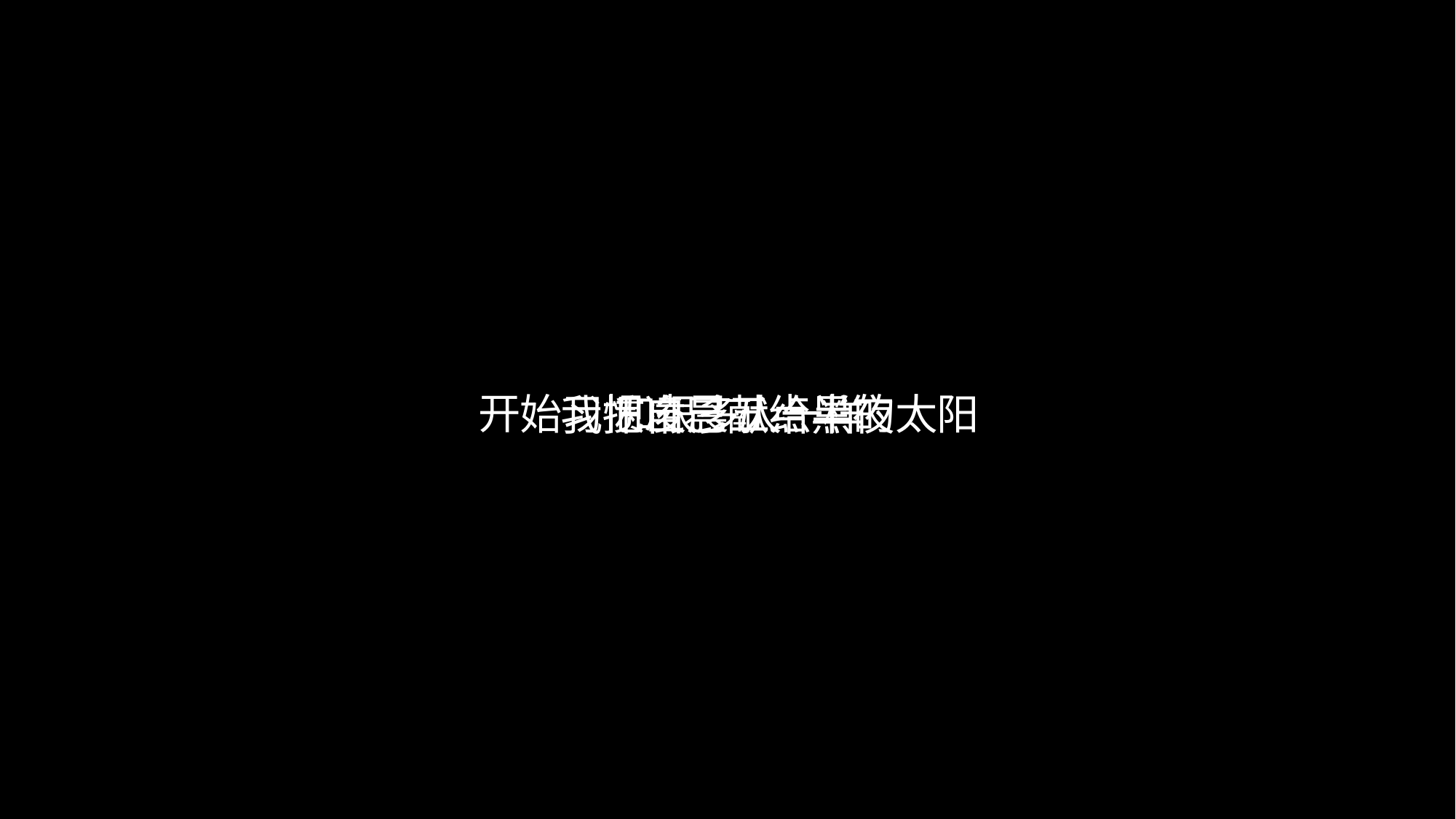

开
晨
习
始
点
半
五
惯
凌
的
太
阳
一
我
给
自
把
多
人
样
夜
黑
己
献
和
很